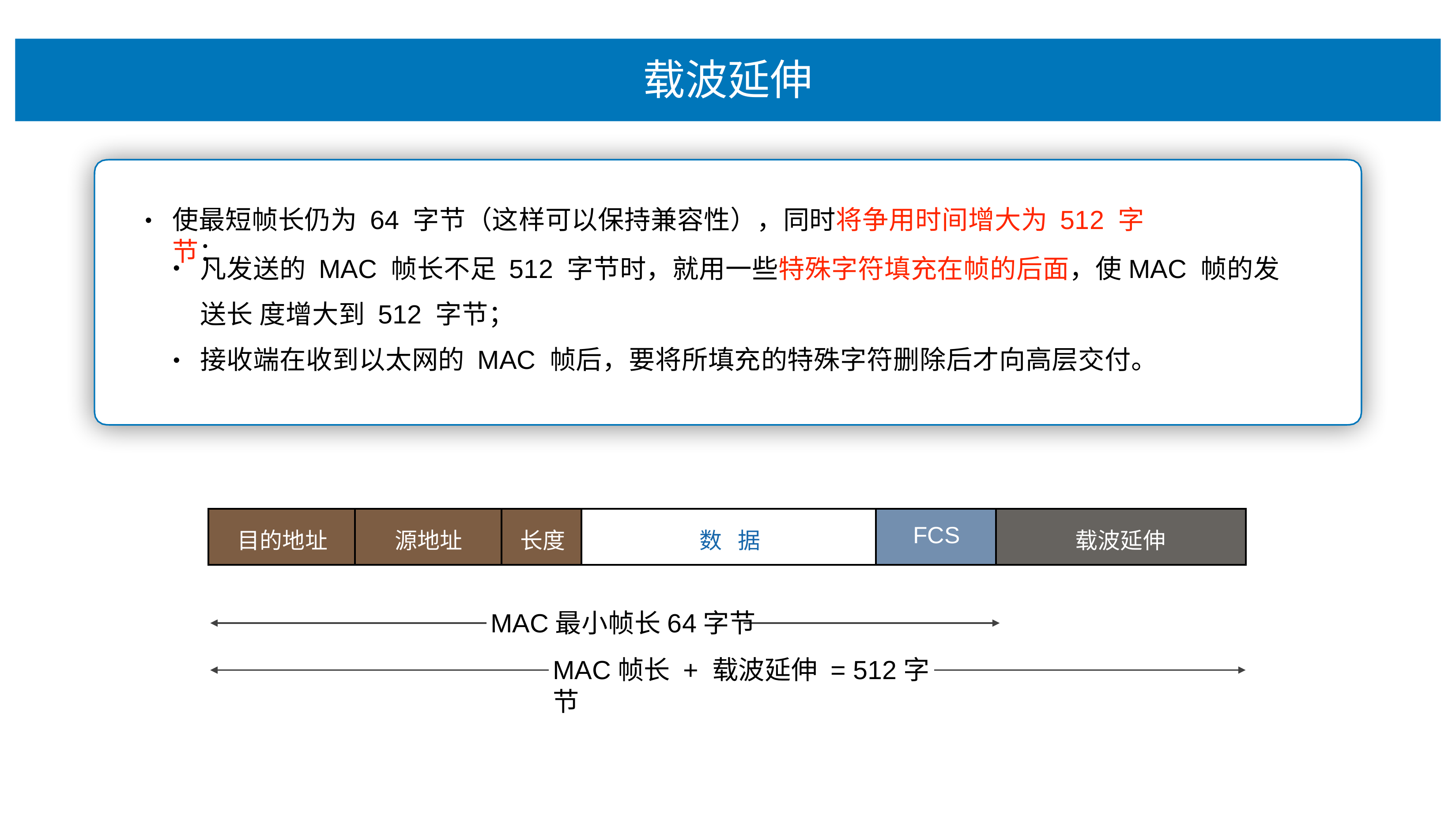

# 载波延伸

使最短帧⻓仍为 64 字节（这样可以保持兼容性），同时将争⽤时间增⼤为 512 字节：
•
凡发送的 MAC 帧⻓不⾜ 512 字节时，就⽤⼀些特殊字符填充在帧的后⾯，使MAC 帧的发送⻓ 度增⼤到 512 字节；
接收端在收到以太⽹的 MAC 帧后，要将所填充的特殊字符删除后才向⾼层交付。
•
| ⽬的地址 | 源地址 | ⻓度 | 数 据 | FCS | 载波延伸 |
| --- | --- | --- | --- | --- | --- |

MAC最⼩帧⻓64字节
MAC帧⻓ + 载波延伸 = 512字节